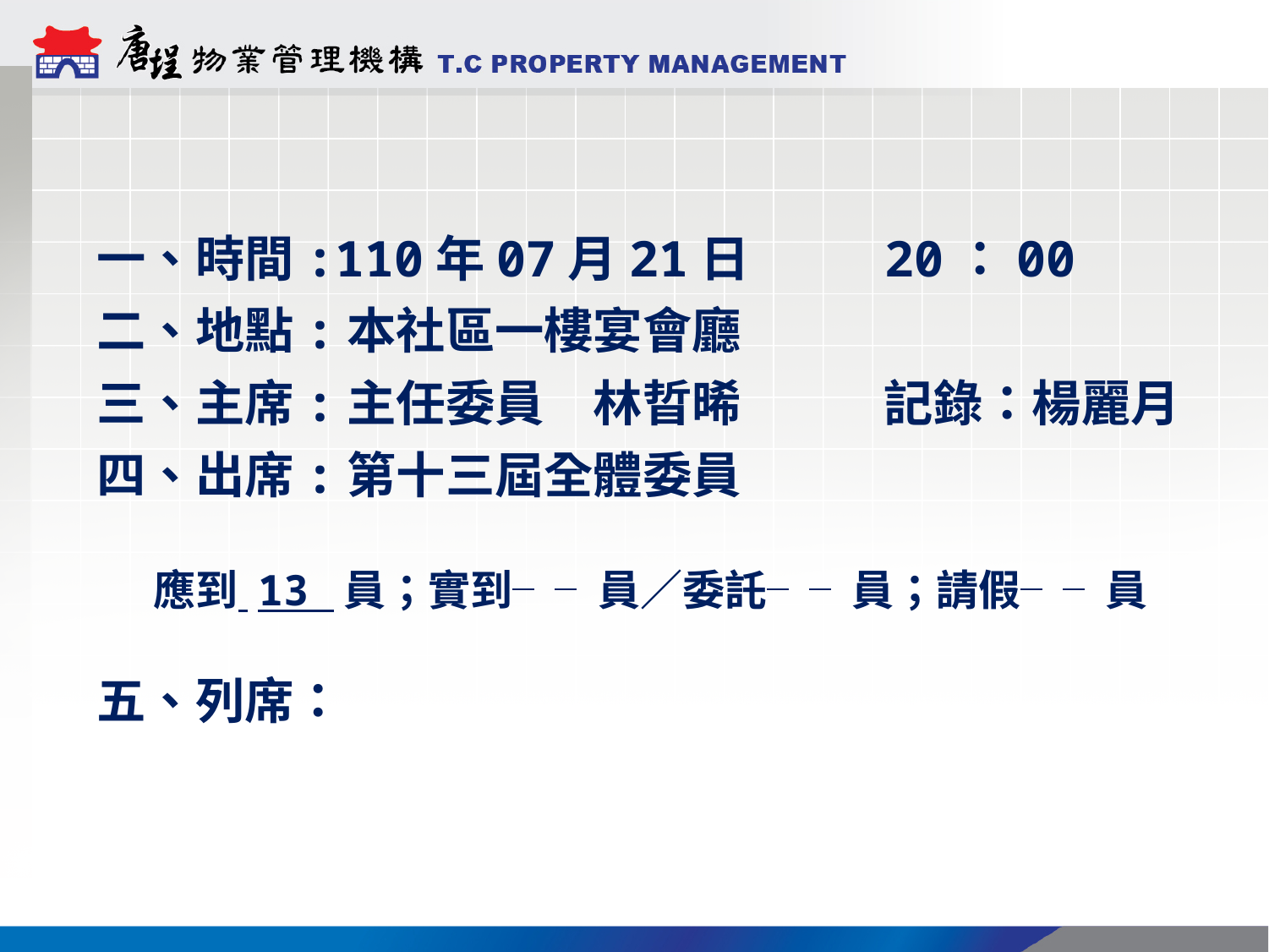

一、時間:110年07月21日           20：00
二、地點:本社區一樓宴會廳
三、主席:主任委員　林晢晞　　    記錄：楊麗月
四、出席:第十三屆全體委員

    應到 13 員；實到╴╴員／委託╴╴員；請假╴╴員

五、列席：